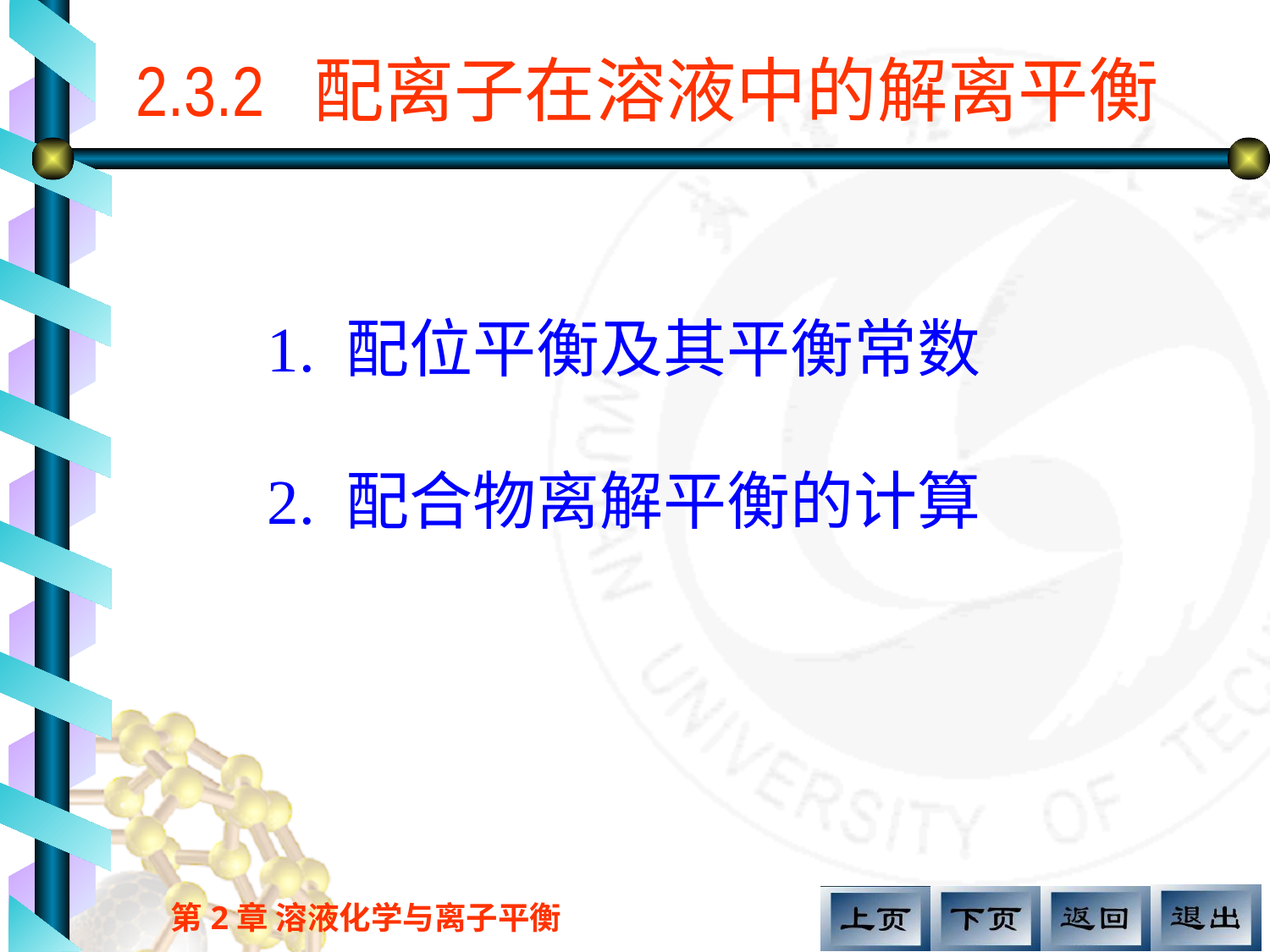

2.3.2  配离子在溶液中的解离平衡
1. 配位平衡及其平衡常数
2. 配合物离解平衡的计算